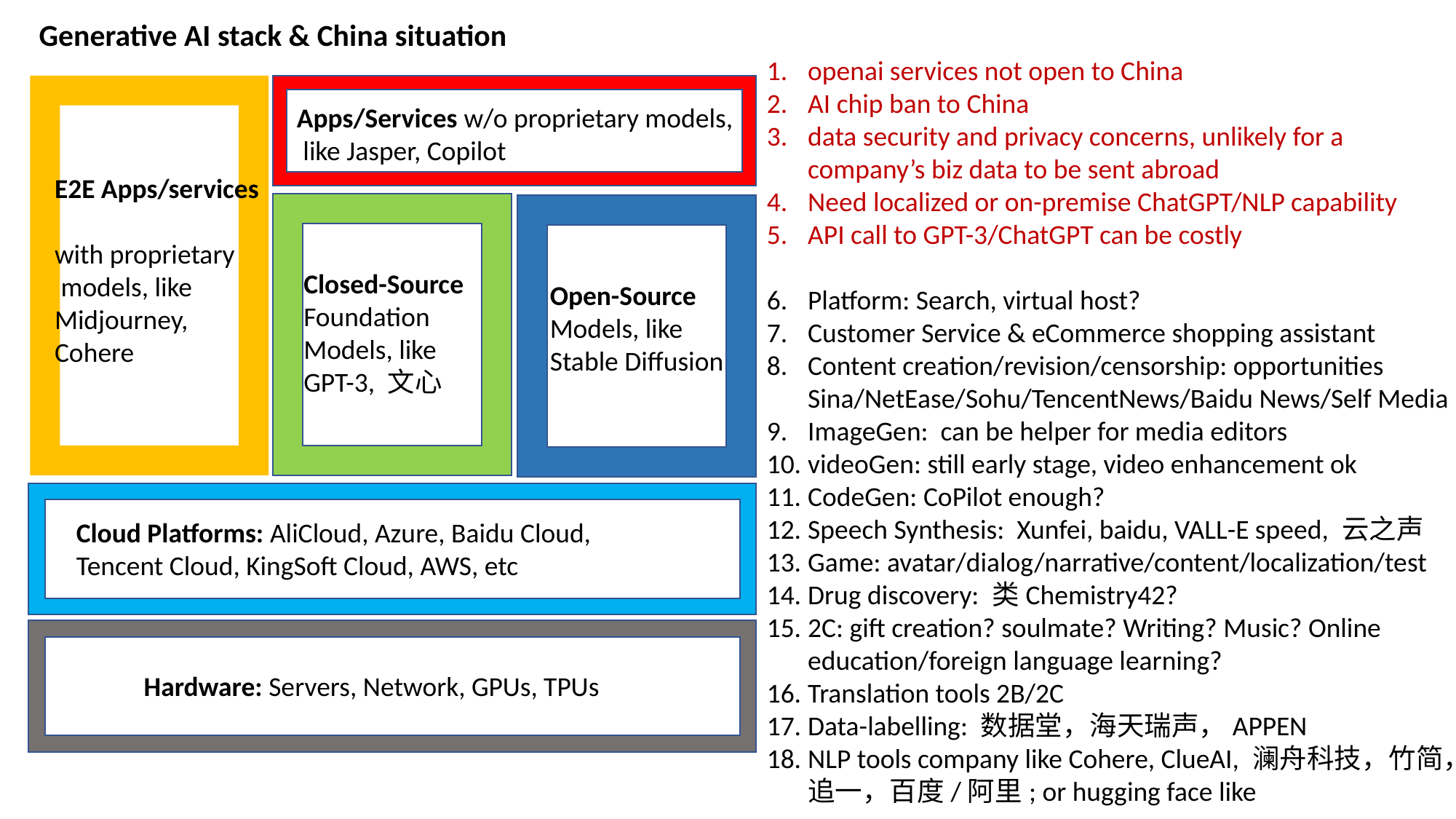

Generative AI stack & China situation
openai services not open to China
AI chip ban to China
data security and privacy concerns, unlikely for a company’s biz data to be sent abroad
Need localized or on-premise ChatGPT/NLP capability
API call to GPT-3/ChatGPT can be costly

Platform: Search, virtual host?
Customer Service & eCommerce shopping assistant
Content creation/revision/censorship: opportunities Sina/NetEase/Sohu/TencentNews/Baidu News/Self Media
ImageGen:  can be helper for media editors
videoGen: still early stage, video enhancement ok
CodeGen: CoPilot enough?
Speech Synthesis:  Xunfei, baidu, VALL-E speed, 云之声
Game: avatar/dialog/narrative/content/localization/test
Drug discovery: 类Chemistry42?
2C: gift creation? soulmate? Writing? Music? Online education/foreign language learning?
Translation tools 2B/2C
Data-labelling: 数据堂，海天瑞声，APPEN
NLP tools company like Cohere, ClueAI, 澜舟科技，竹简，追一，百度/阿里; or hugging face like

Apps/Services w/o proprietary models,
 like Jasper, Copilot
E2E Apps/services

with proprietary
 models, like
Midjourney,
Cohere

Closed-Source Foundation Models, like GPT-3, 文心
Open-Source
Models, like
Stable Diffusion

Cloud Platforms: AliCloud, Azure, Baidu Cloud,
Tencent Cloud, KingSoft Cloud, AWS, etc

Hardware: Servers, Network, GPUs, TPUs